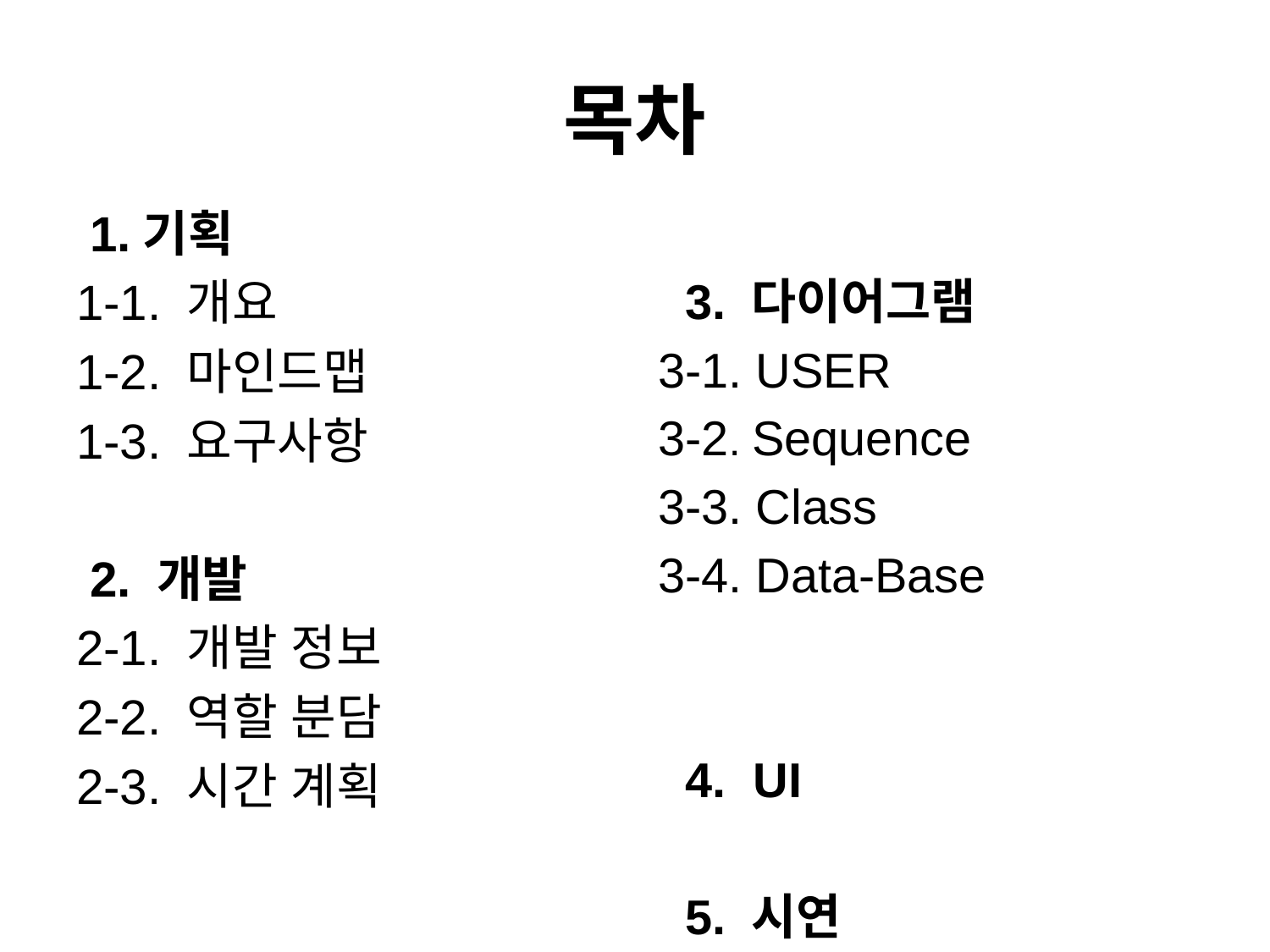

# 목차
 1.기획
1-1. 개요
1-2. 마인드맵
1-3. 요구사항

 2. 개발
2-1. 개발 정보
2-2. 역할 분담
2-3. 시간 계획

  3. 다이어그램
3-1. USER
3-2. Sequence
3-3. Class
3-4. Data-Base

  4.  UI

  5. 시연